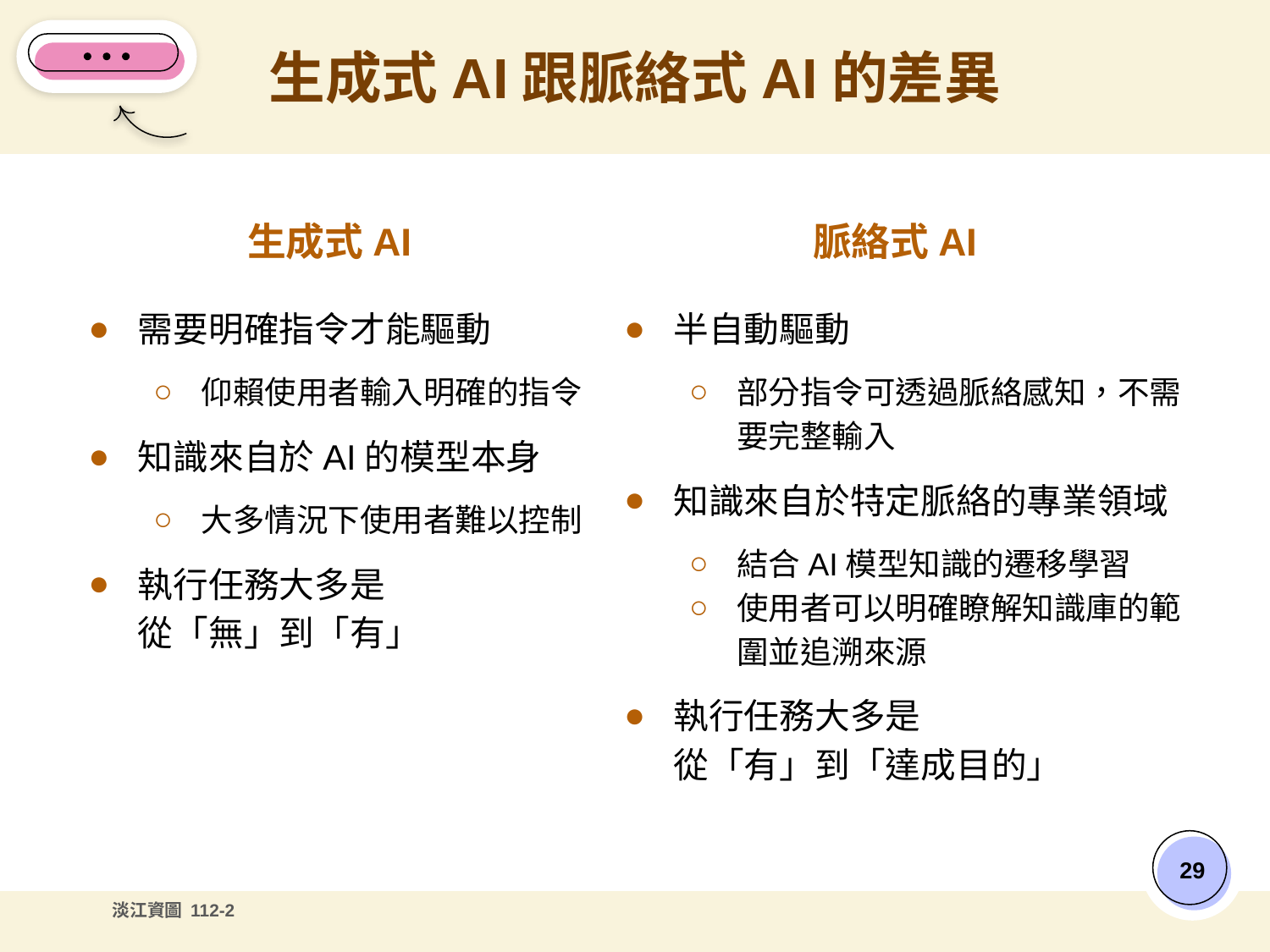

# 生成式AI跟脈絡式AI的差異
生成式AI
脈絡式AI
需要明確指令才能驅動
仰賴使用者輸入明確的指令
知識來自於AI的模型本身
大多情況下使用者難以控制
執行任務大多是
從「無」到「有」
半自動驅動
部分指令可透過脈絡感知，不需要完整輸入
知識來自於特定脈絡的專業領域
結合AI模型知識的遷移學習
使用者可以明確瞭解知識庫的範圍並追溯來源
執行任務大多是
從「有」到「達成目的」
29